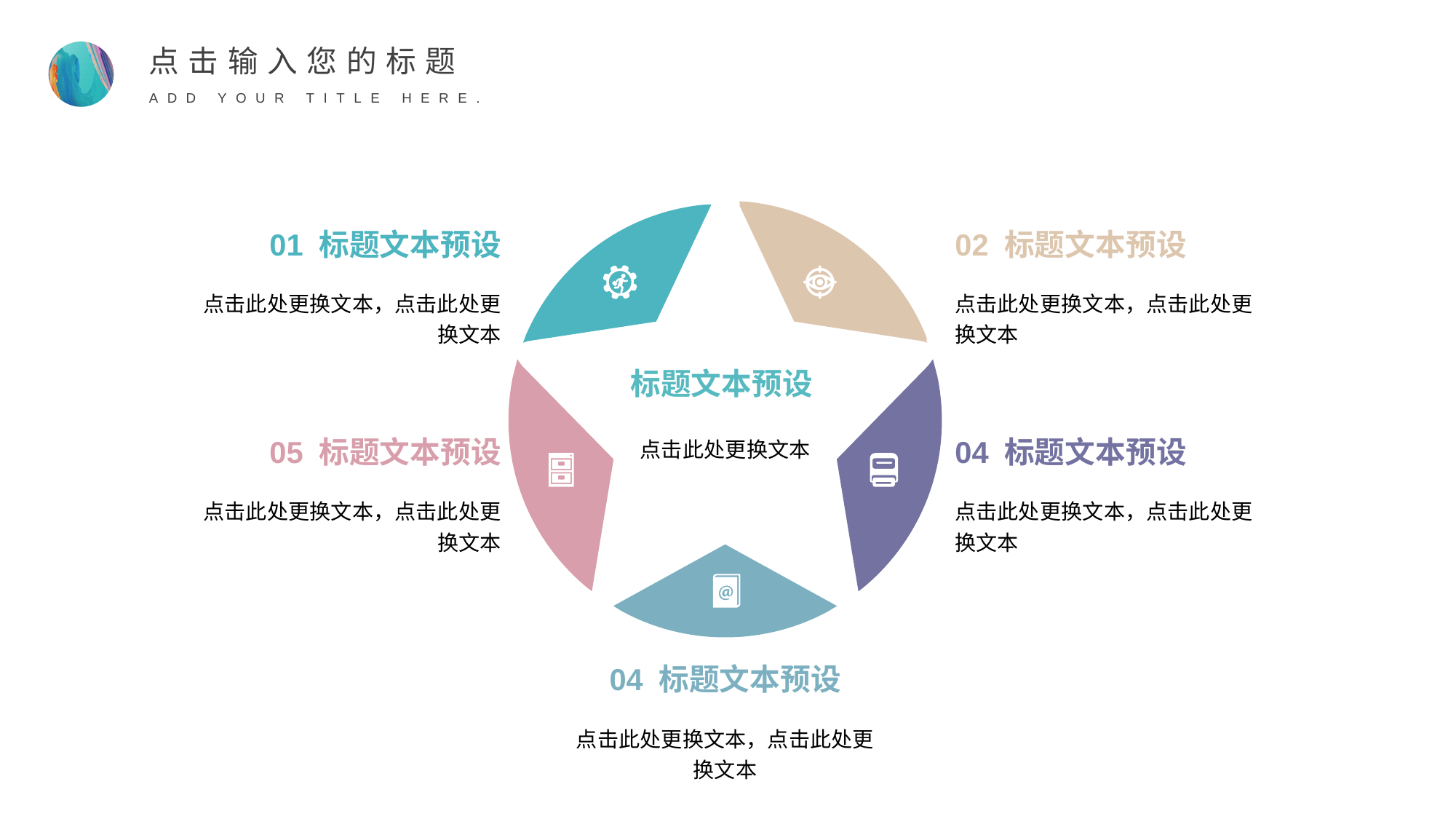

点击输入您的标题
ADD YOUR TITLE HERE.

01 标题文本预设
点击此处更换文本，点击此处更换文本
02 标题文本预设

点击此处更换文本，点击此处更换文本
标题文本预设

05 标题文本预设
点击此处更换文本，点击此处更换文本
04 标题文本预设
点击此处更换文本

点击此处更换文本，点击此处更换文本

04 标题文本预设
点击此处更换文本，点击此处更换文本